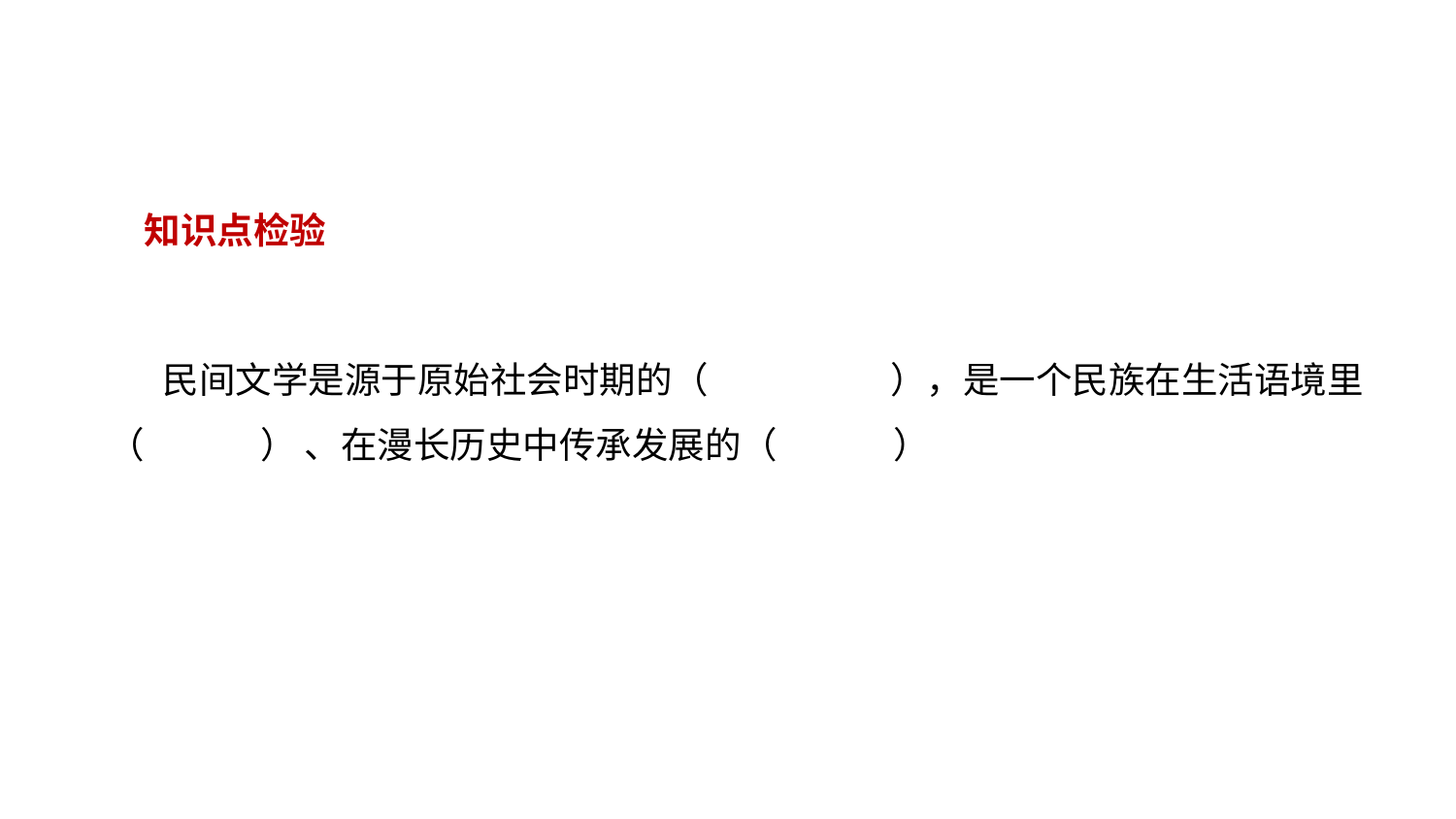

知识点检验
民间文学是源于原始社会时期的（                      ），是一个民族在生活语境里 （              ） 、在漫长历史中传承发展的（              ）